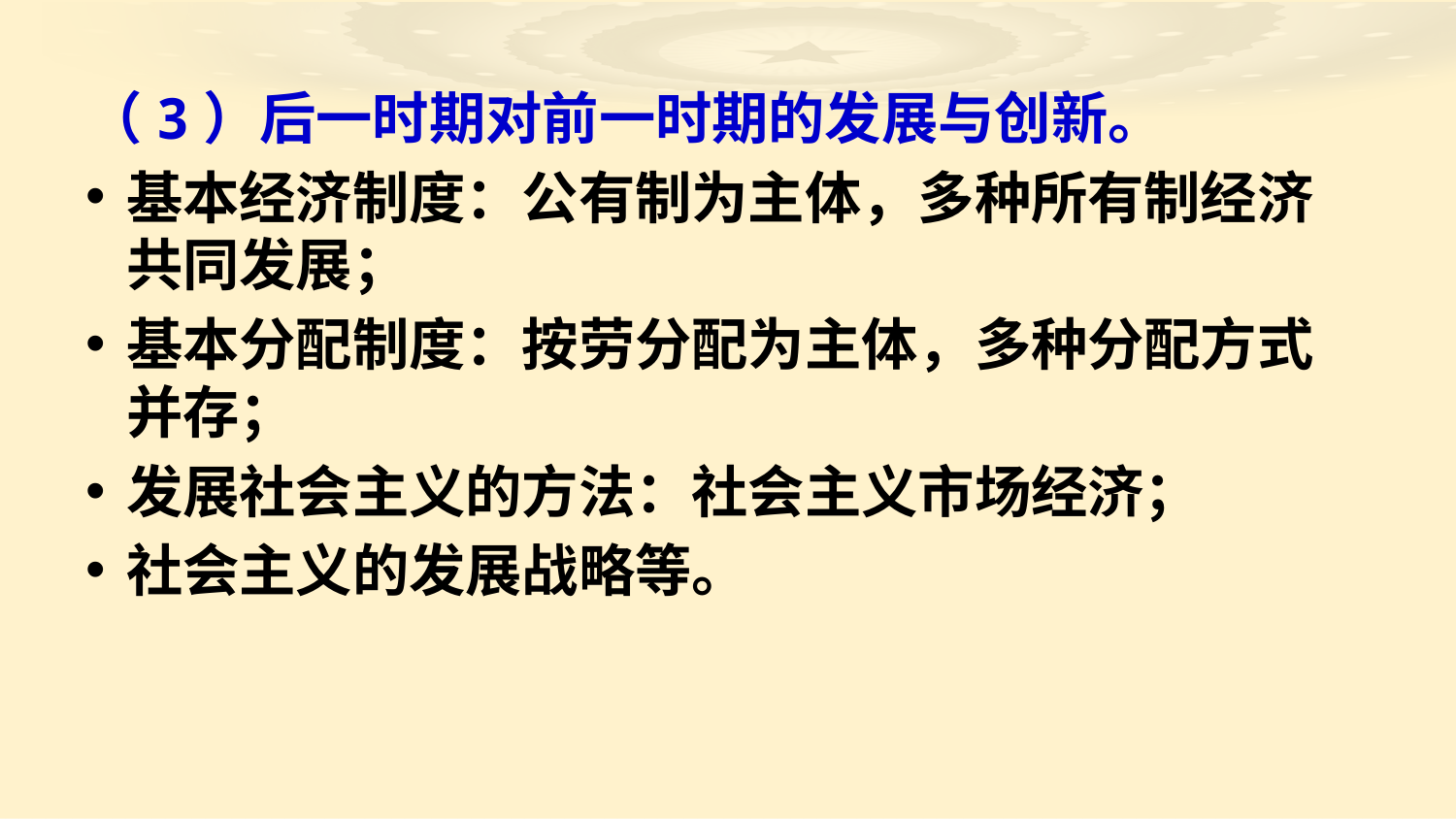

（3）后一时期对前一时期的发展与创新。
基本经济制度：公有制为主体，多种所有制经济共同发展；
基本分配制度：按劳分配为主体，多种分配方式并存；
发展社会主义的方法：社会主义市场经济；
社会主义的发展战略等。